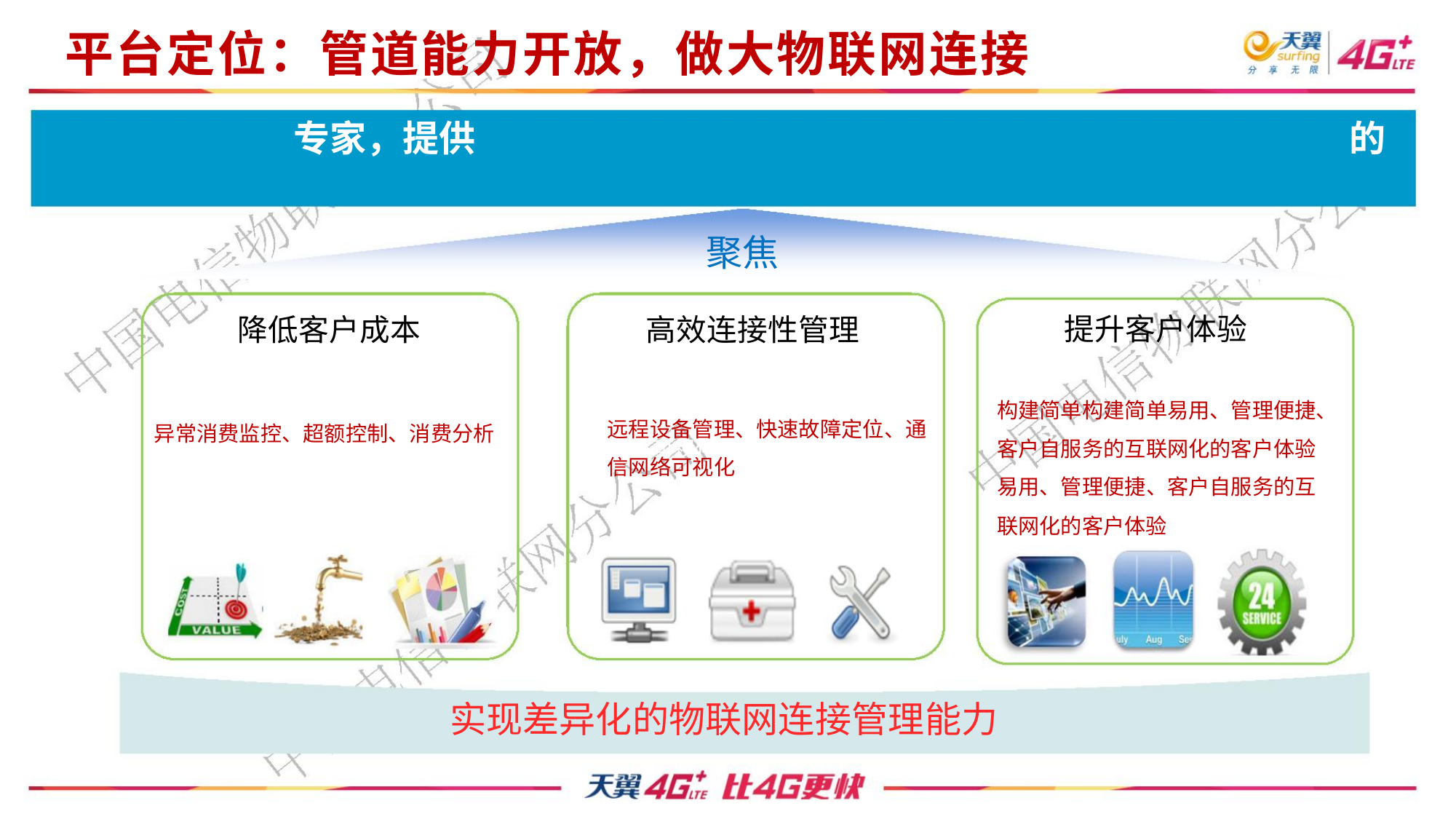

平台定位：管道能力开放，做大物联网连接
专家，提供
的
聚焦
提升客户体验
降低客户成本
高效连接性管理
构建简单构建简单易用、管理便捷、
客户自服务的互联网化的客户体验
易用、管理便捷、客户自服务的互
联网化的客户体验
管
远程设备管理、快速故障定位、通
络可视化
异常消费监控、超额控制、消费分析
信网络可视化
实现差异化的物联网连接管理能力